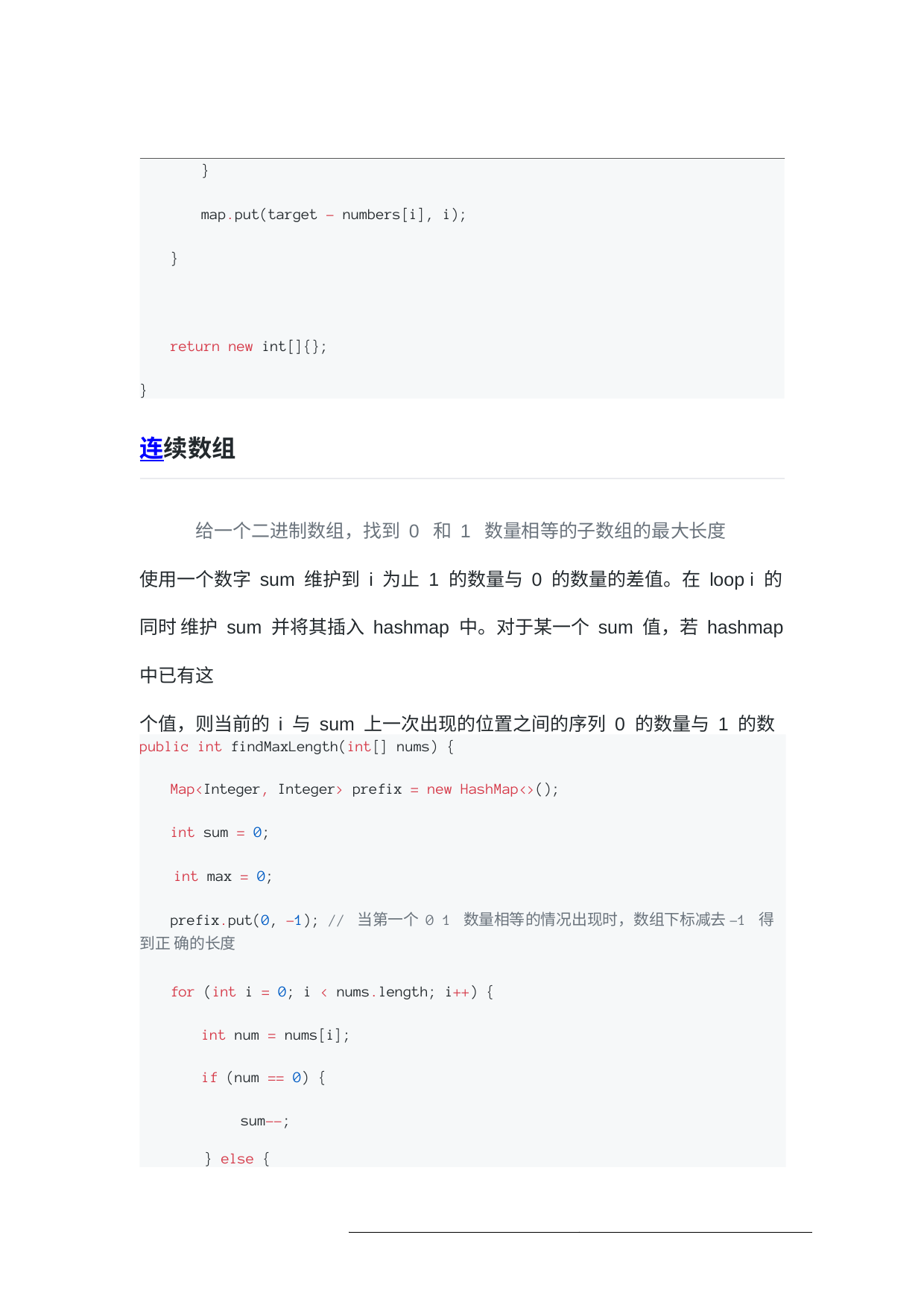

}

map.put(target - numbers[i], i);

}

return new int[]{};

}
连续数组

给一个二进制数组，找到 0 和 1 数量相等的子数组的最大长度
使用一个数字 sum 维护到 i 为止 1 的数量与 0 的数量的差值。在 loop i 的同时 维护 sum 并将其插入 hashmap 中。对于某一个 sum 值，若 hashmap 中已有这
个值，则当前的 i 与 sum 上一次出现的位置之间的序列 0 的数量与 1 的数量相 同。

public int findMaxLength(int[] nums) {
Map<Integer, Integer> prefix = new HashMap<>();  int sum = 0;

int max = 0;

prefix.put(0, -1); // 当第一个 0 1 数量相等的情况出现时，数组下标减去-1 得到正 确的长度
for (int i = 0; i < nums.length; i++) {  int num = nums[i];
if (num == 0) {  sum--;

} else {